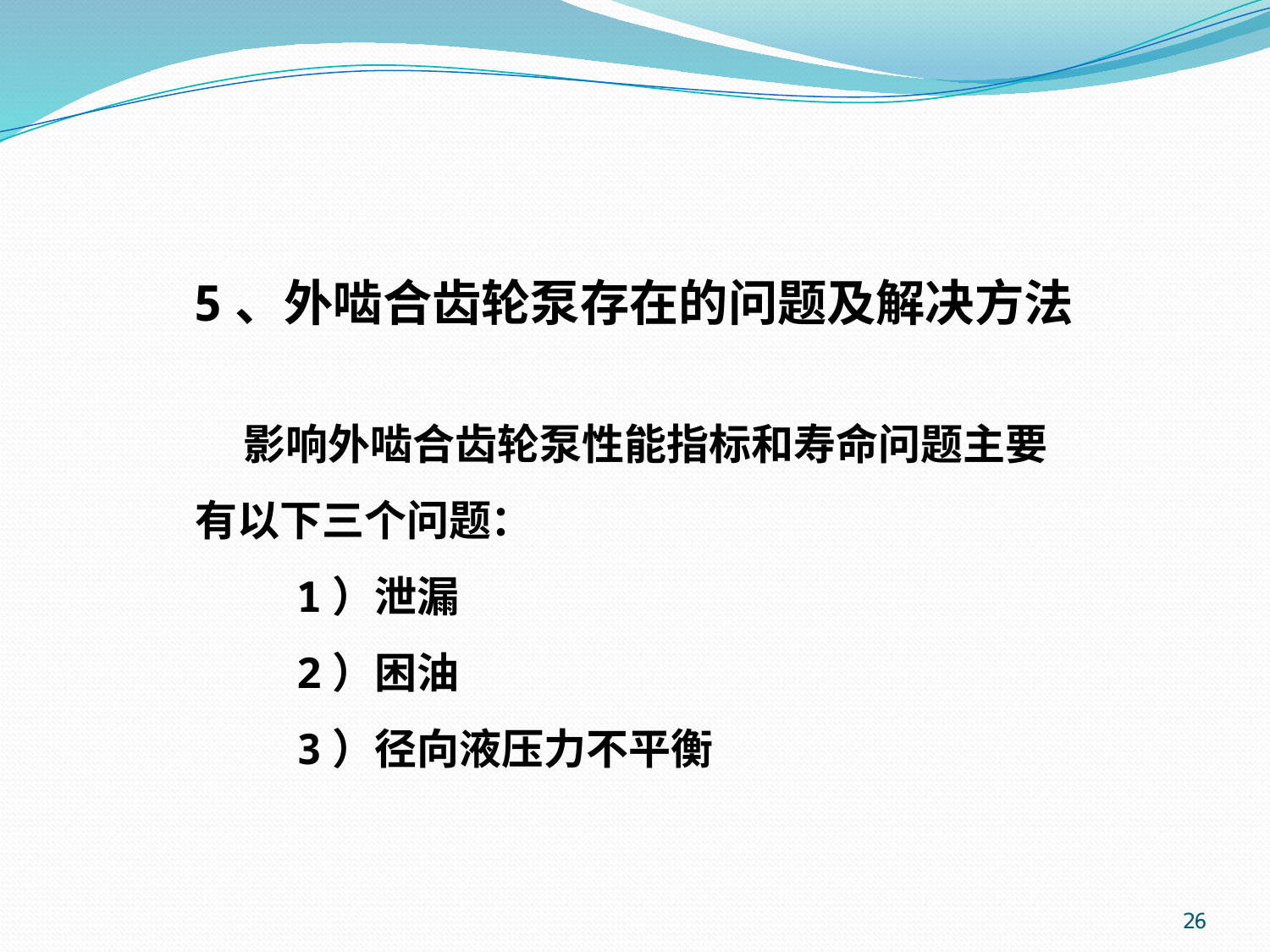

5、外啮合齿轮泵存在的问题及解决方法
    影响外啮合齿轮泵性能指标和寿命问题主要有以下三个问题：
    1）泄漏
    2）困油
    3）径向液压力不平衡

26